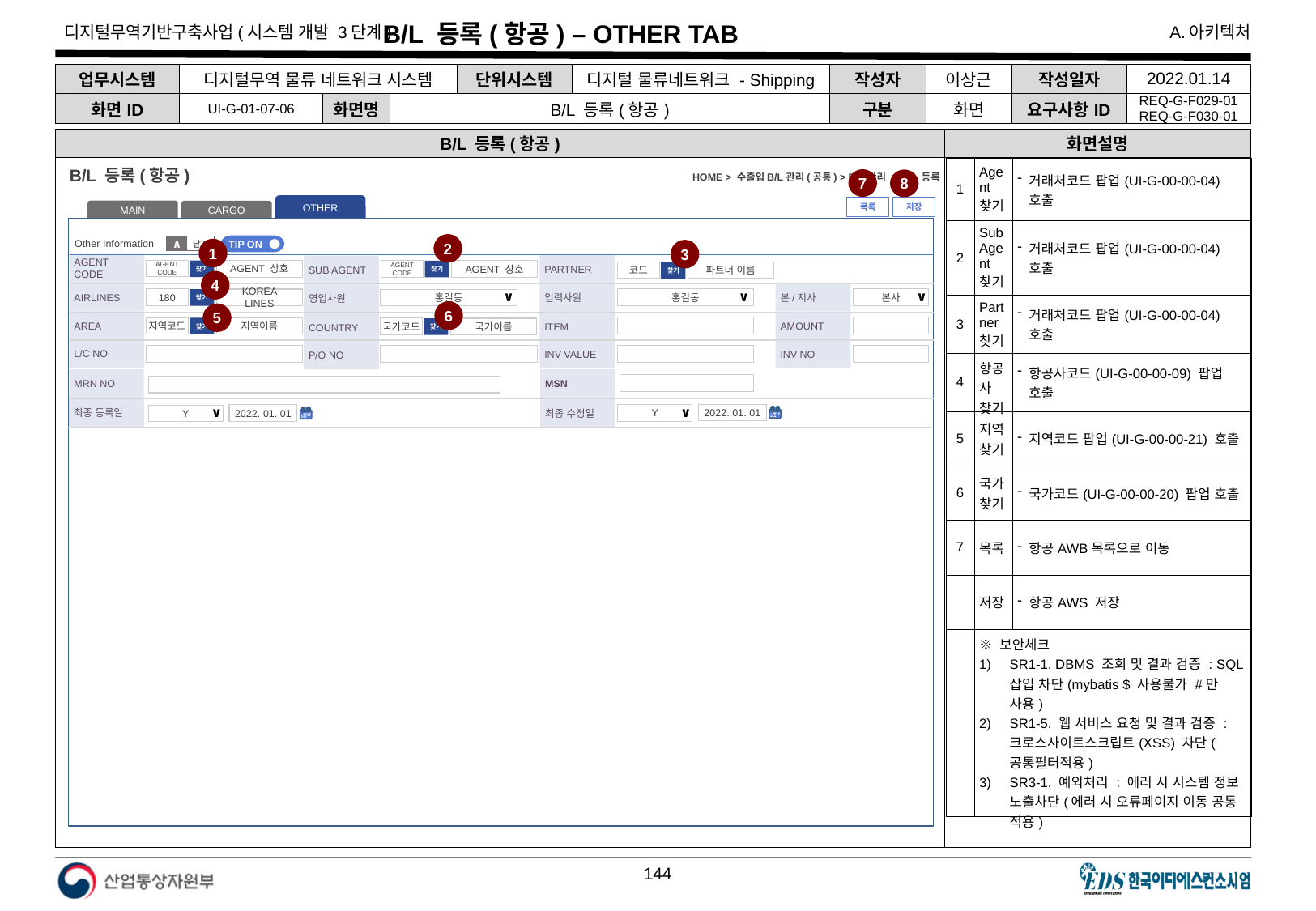

# B/L 등록(항공) – OTHER TAB
| 업무시스템 | 디지털무역 물류 네트워크 시스템 |  |  | 단위시스템 | 디지털 물류네트워크 - Shipping | 작성자 | 이상근 | 작성일자 | 2022.01.14 |
| --- | --- | --- | --- | --- | --- | --- | --- | --- | --- |
| 화면ID | UI-G-01-07-06 | 화면명 | B/L 등록(항공) |  |  | 구분 | 화면 | 요구사항ID | REQ-G-F029-01 REQ-G-F030-01 |
B/L 등록(항공)

화면설명

| 1 | Agent 찾기 | 거래처코드 팝업(UI-G-00-00-04) 호출 |
| --- | --- | --- |
| 2 | Sub Agent 찾기 | 거래처코드 팝업(UI-G-00-00-04) 호출 |
| 3 | Partner찾기 | 거래처코드 팝업(UI-G-00-00-04) 호출 |
| 4 | 항공사 찾기 | 항공사코드(UI-G-00-00-09) 팝업 호출 |
| 5 | 지역찾기 | 지역코드 팝업(UI-G-00-00-21) 호출 |
| 6 | 국가 찾기 | 국가코드(UI-G-00-00-20) 팝업 호출 |
| 7 | 목록 | 항공AWB목록으로 이동 |
|  | 저장 | 항공AWS 저장 |
|  | ※ 보안체크 SR1-1. DBMS 조회 및 결과 검증 : SQL 삽입 차단(mybatis $ 사용불가 #만 사용) SR1-5. 웹 서비스 요청 및 결과 검증 : 크로스사이트스크립트(XSS) 차단(공통필터적용) SR3-1. 예외처리 : 에러 시 시스템 정보 노출차단(에러 시 오류페이지 이동 공통 적용) |  |
HOME > 수출입B/L관리(공통) > B/L관리 > B/L 등록
B/L 등록(항공)
7
8
OTHER
MAIN
CARGO

저장
목록
Other Information
닫기
∧
2
TIP ON

1
3
AGENT CODE
PARTNER
SUB AGENT
AGENT CODE
AGENT 상호
찾기
AGENT CODE
AGENT 상호
찾기
코드
파트너 이름
찾기
4
AIRLINES
본/지사
입력사원
영업사원
홍길동
∨
본사
∨
180
KOREA LINES
찾기
홍길동
∨
6
5
AREA
AMOUNT
ITEM
COUNTRY

지역코드
지역이름
찾기
국가코드
국가이름
찾기
L/C NO
INV NO
INV VALUE
P/O NO

MRN NO
MSN

최종 등록일
최종 수정일
2022. 01. 01

Y
∨
2022. 01. 01

Y
∨
다음 장에 이어서